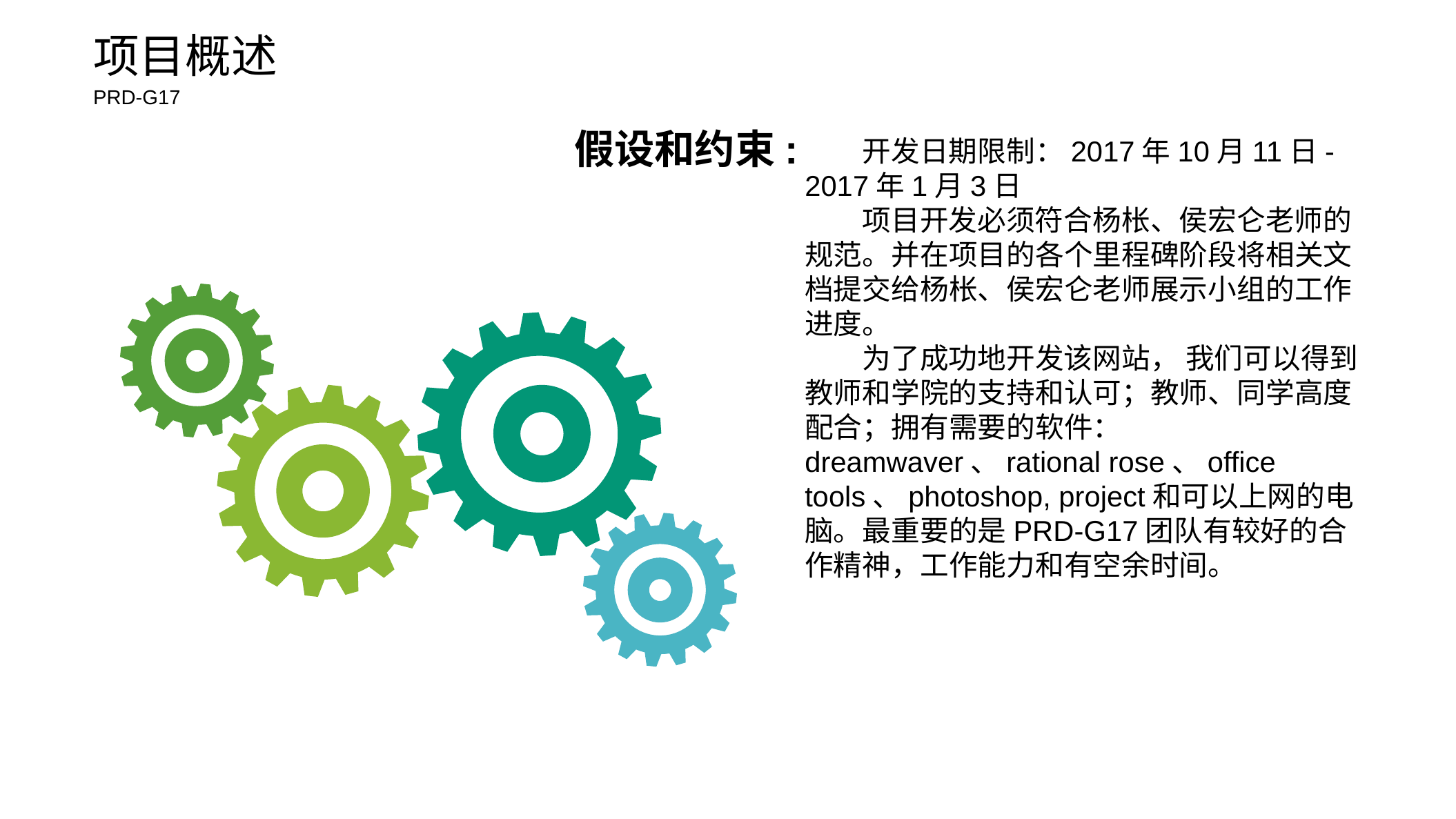

项目概述
PRD-G17
假设和约束:
开发日期限制：2017年10月11日-2017年1月3日
项目开发必须符合杨枨、侯宏仑老师的规范。并在项目的各个里程碑阶段将相关文档提交给杨枨、侯宏仑老师展示小组的工作进度。
为了成功地开发该网站， 我们可以得到教师和学院的支持和认可；教师、同学高度配合；拥有需要的软件：dreamwaver、rational rose、office tools、photoshop, project和可以上网的电脑。最重要的是PRD-G17团队有较好的合作精神，工作能力和有空余时间。